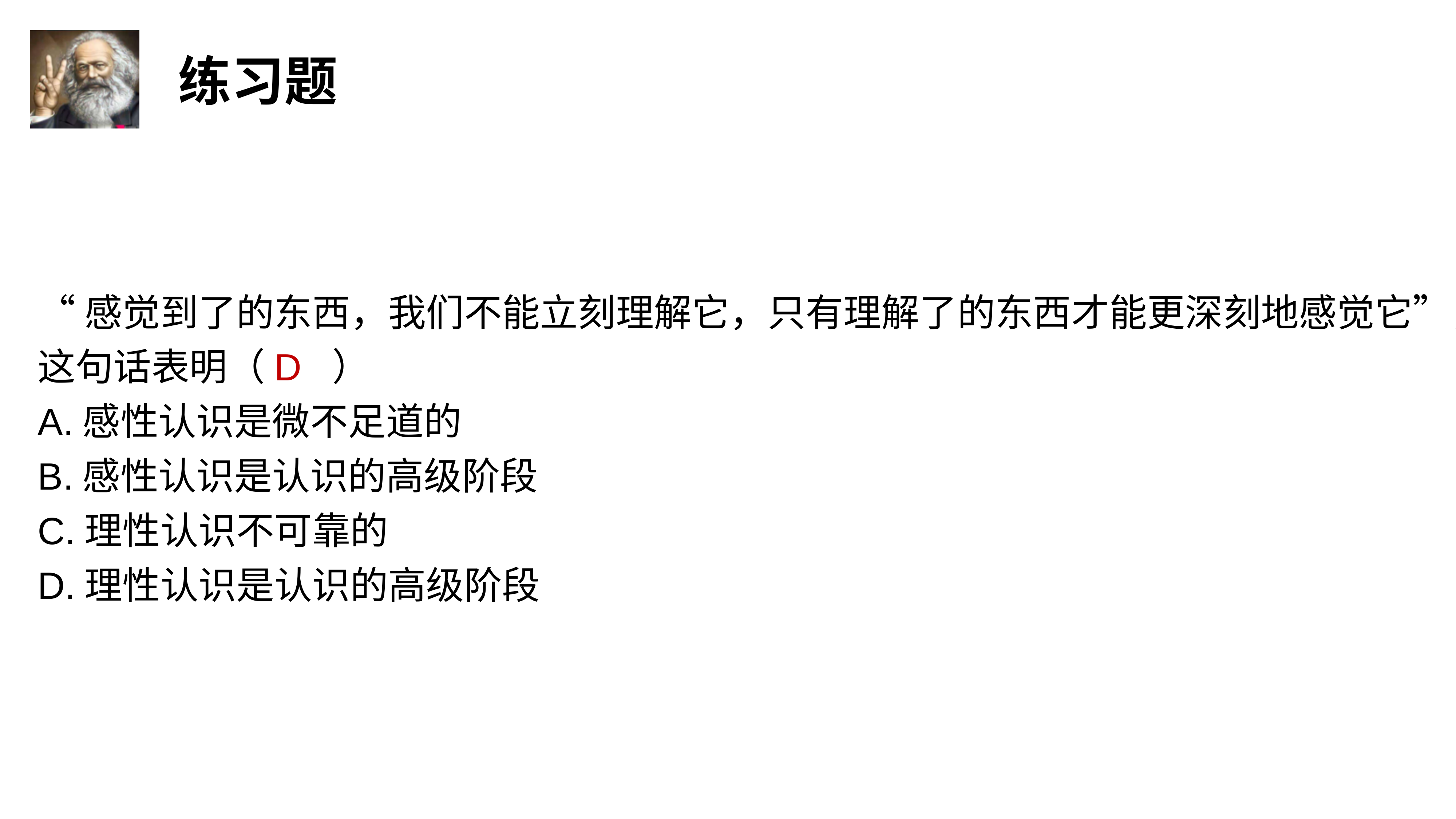

“感觉到了的东西，我们不能立刻理解它，只有理解了的东西才能更深刻地感觉它”，
这句话表明（D  ）
A.感性认识是微不足道的
B.感性认识是认识的高级阶段
C.理性认识不可靠的
D.理性认识是认识的高级阶段